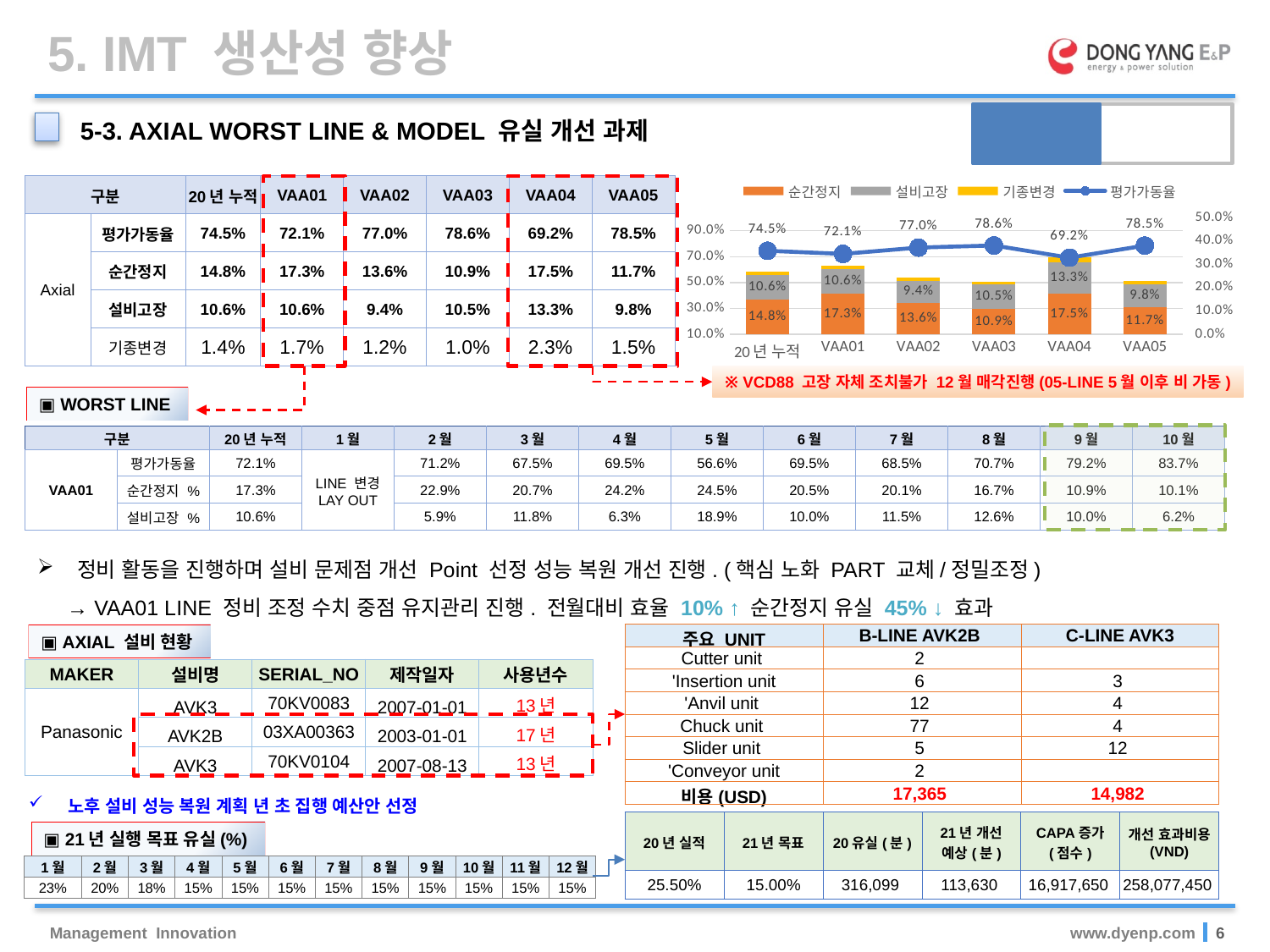

5. IMT 생산성 향상
성능복원
LIST

5-3. AXIAL WORST LINE & MODEL 유실 개선 과제

### Chart

| Category | 순간정지 | 설비고장 | 기종변경 | 평가가동율 |
|---|---|---|---|---|
| 1 | 0.14820914554444425 | 0.10645790482451582 | 0.014108582774714709 | 0.7453329496310398 |
| 2 | 0.17323139402251803 | 0.1056262917107818 | 0.017186224459903365 | 0.7211423142667001 |
| 3 | 0.1358908956393409 | 0.09412491553238729 | 0.01191635083399065 | 0.7699841888282718 |
| 4 | 0.10921111185778969 | 0.10463632335732977 | 0.010387568182591372 | 0.7861525647848805 |
| 5 | 0.17541521608945526 | 0.1325001201329763 | 0.02286021326879644 | 0.6920846637775684 |
| 6 | 0.11704912035203516 | 0.09799991875093098 | 0.015469055244727364 | 0.7849509608970339 |
| 구분 |  | 20년 누적 | VAA01 | VAA02 | VAA03 | VAA04 | VAA05 |
| --- | --- | --- | --- | --- | --- | --- | --- |
| Axial | 평가가동율 | 74.5% | 72.1% | 77.0% | 78.6% | 69.2% | 78.5% |
|  | 순간정지 | 14.8% | 17.3% | 13.6% | 10.9% | 17.5% | 11.7% |
|  | 설비고장 | 10.6% | 10.6% | 9.4% | 10.5% | 13.3% | 9.8% |
|  | 기종변경 | 1.4% | 1.7% | 1.2% | 1.0% | 2.3% | 1.5% |

※ VCD88 고장 자체 조치불가 12월 매각진행(05-LINE 5월 이후 비 가동)
▣ WORST LINE

| 구분 |  | 20년 누적 | 1월 | 2월 | 3월 | 4월 | 5월 | 6월 | 7월 | 8월 | 9월 | 10월 |
| --- | --- | --- | --- | --- | --- | --- | --- | --- | --- | --- | --- | --- |
| VAA01 | 평가가동율 | 72.1% | LINE 변경 LAY OUT | 71.2% | 67.5% | 69.5% | 56.6% | 69.5% | 68.5% | 70.7% | 79.2% | 83.7% |
|  | 순간정지 % | 17.3% |  | 22.9% | 20.7% | 24.2% | 24.5% | 20.5% | 20.1% | 16.7% | 10.9% | 10.1% |
|  | 설비고장 % | 10.6% |  | 5.9% | 11.8% | 6.3% | 18.9% | 10.0% | 11.5% | 12.6% | 10.0% | 6.2% |
정비 활동을 진행하며 설비 문제점 개선 Point 선정 성능 복원 개선 진행. (핵심 노화 PART 교체/정밀조정)
     → VAA01 LINE 정비 조정 수치 중점 유지관리 진행. 전월대비 효율 10% ↑ 순간정지 유실 45% ↓ 효과
▣ AXIAL 설비 현황
| 주요 UNIT | B-LINE AVK2B | C-LINE AVK3 |
| --- | --- | --- |
| Cutter unit | 2 |  |
| 'Insertion unit | 6 | 3 |
| 'Anvil unit | 12 | 4 |
| Chuck unit | 77 | 4 |
| Slider unit | 5 | 12 |
| 'Conveyor unit | 2 |  |
| 비용(USD) | 17,365 | 14,982 |
| MAKER | 설비명 | SERIAL\_NO | 제작일자 | 사용년수 |
| --- | --- | --- | --- | --- |
| Panasonic | AVK3 | 70KV0083 | 2007-01-01 | 13년 |
|  | AVK2B | 03XA00363 | 2003-01-01 | 17년 |
|  | AVK3 | 70KV0104 | 2007-08-13 | 13년 |

노후 설비 성능 복원 계획 년 초 집행 예산안 선정
| 20년 실적 | 21년 목표 | 20유실(분) | 21년 개선 예상(분) | CAPA증가 (점수) | 개선 효과비용 (VND) |
| --- | --- | --- | --- | --- | --- |
| 25.50% | 15.00% | 316,099 | 113,630 | 16,917,650 | 258,077,450 |
▣ 21년 실행 목표 유실(%)
| 1월 | 2월 | 3월 | 4월 | 5월 | 6월 | 7월 | 8월 | 9월 | 10월 | 11월 | 12월 |
| --- | --- | --- | --- | --- | --- | --- | --- | --- | --- | --- | --- |
| 23% | 20% | 18% | 15% | 15% | 15% | 15% | 15% | 15% | 15% | 15% | 15% |